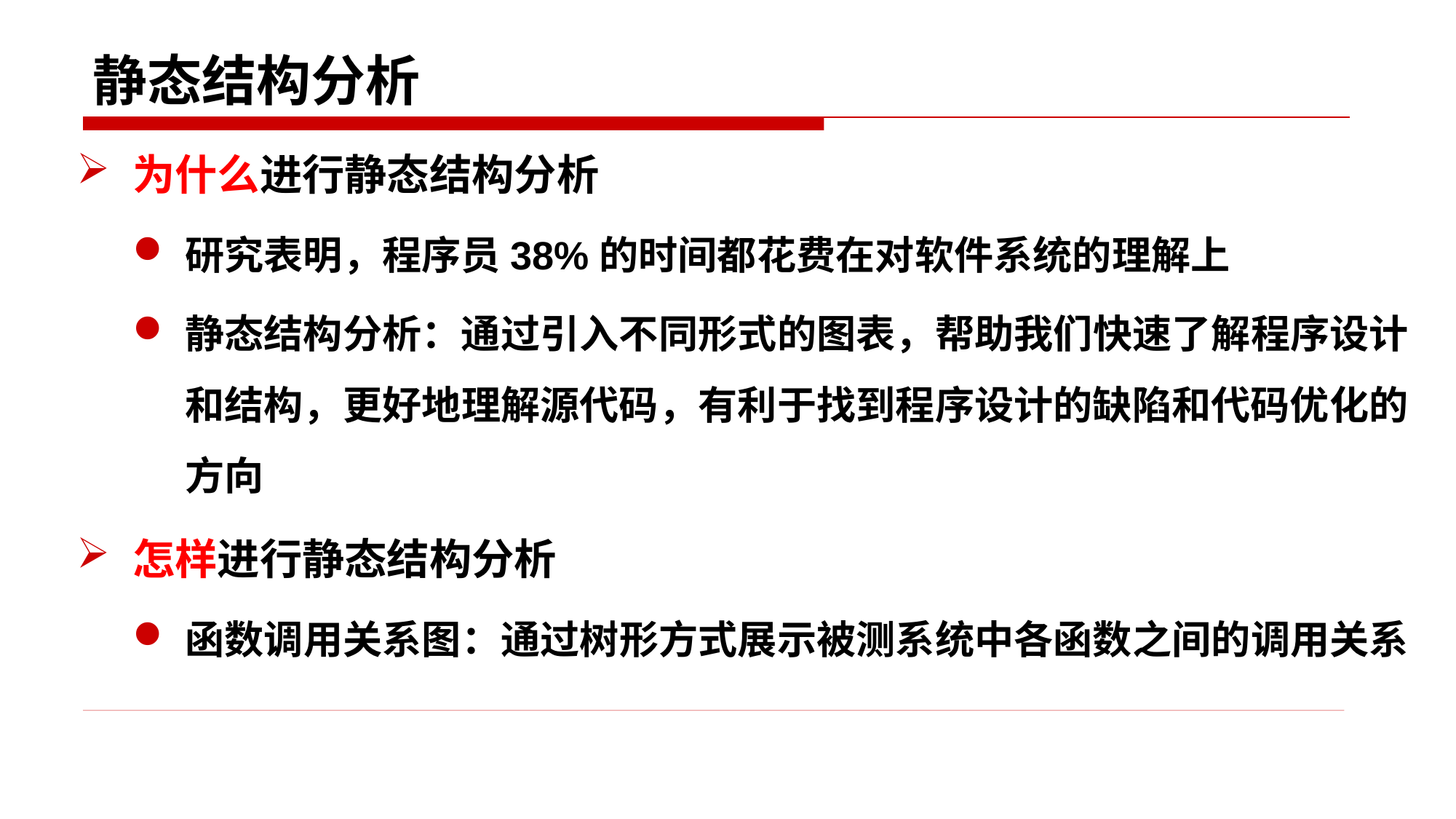

# 静态结构分析
为什么进行静态结构分析
研究表明，程序员38%的时间都花费在对软件系统的理解上
静态结构分析：通过引入不同形式的图表，帮助我们快速了解程序设计和结构，更好地理解源代码，有利于找到程序设计的缺陷和代码优化的方向
怎样进行静态结构分析
函数调用关系图：通过树形方式展示被测系统中各函数之间的调用关系